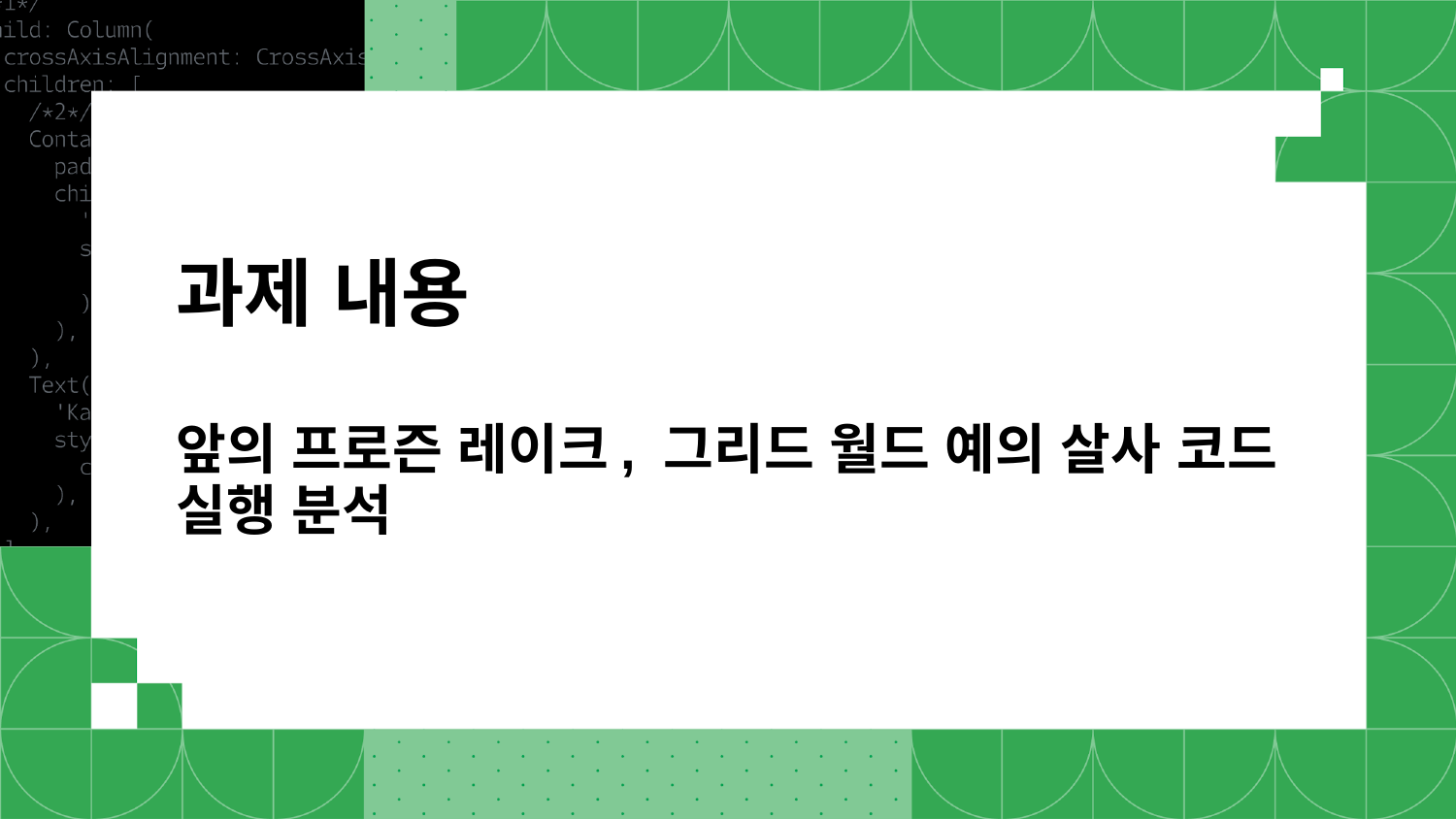

# 과제 내용 앞의 프로즌 레이크, 그리드 월드 예의 살사 코드 실행 분석